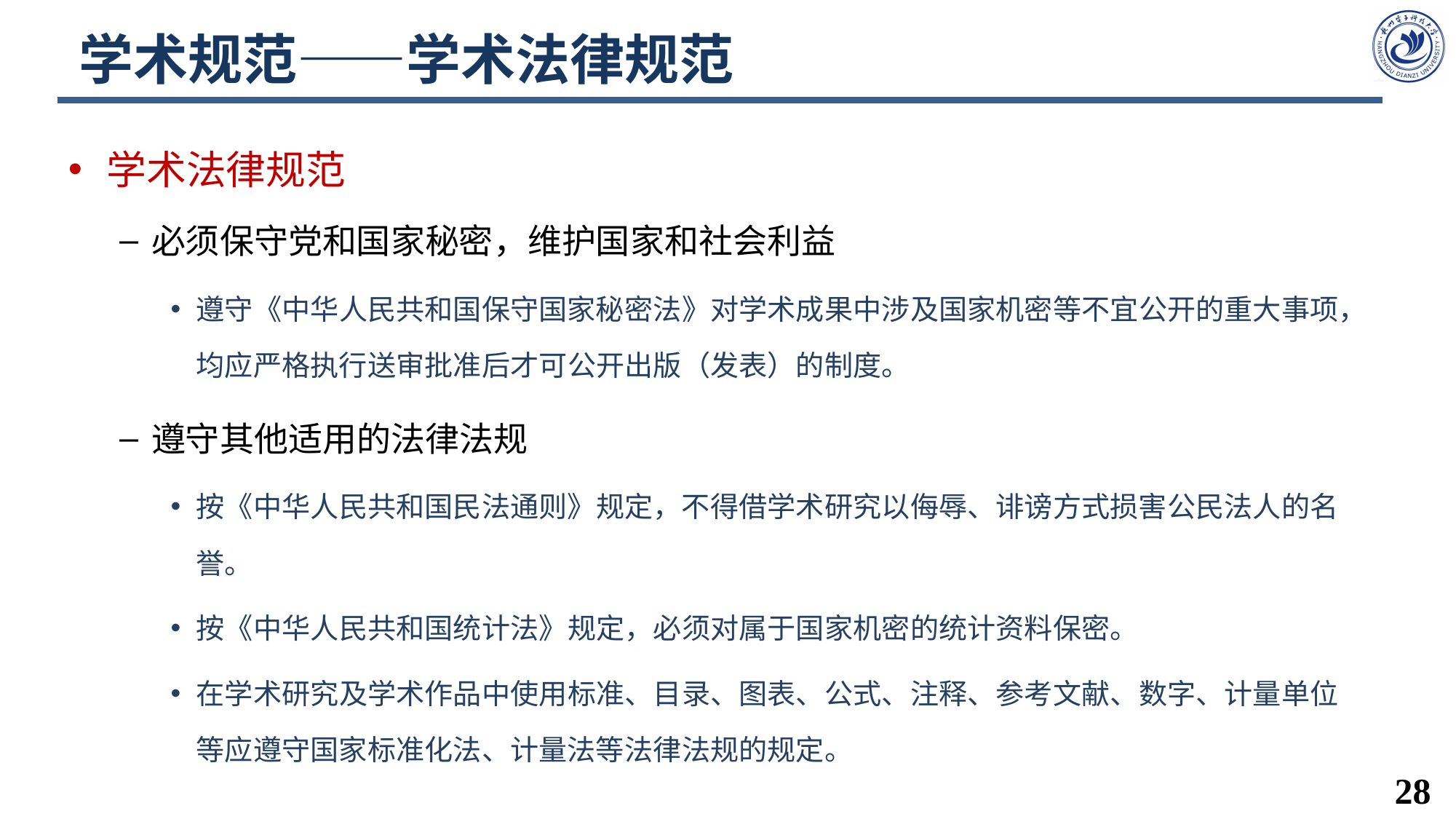

# 学术规范——学术法律规范
学术法律规范
必须保守党和国家秘密，维护国家和社会利益
遵守《中华人民共和国保守国家秘密法》对学术成果中涉及国家机密等不宜公开的重大事项，均应严格执行送审批准后才可公开出版（发表）的制度。
遵守其他适用的法律法规
按《中华人民共和国民法通则》规定，不得借学术研究以侮辱、诽谤方式损害公民法人的名誉。
按《中华人民共和国统计法》规定，必须对属于国家机密的统计资料保密。
在学术研究及学术作品中使用标准、目录、图表、公式、注释、参考文献、数字、计量单位等应遵守国家标准化法、计量法等法律法规的规定。
28